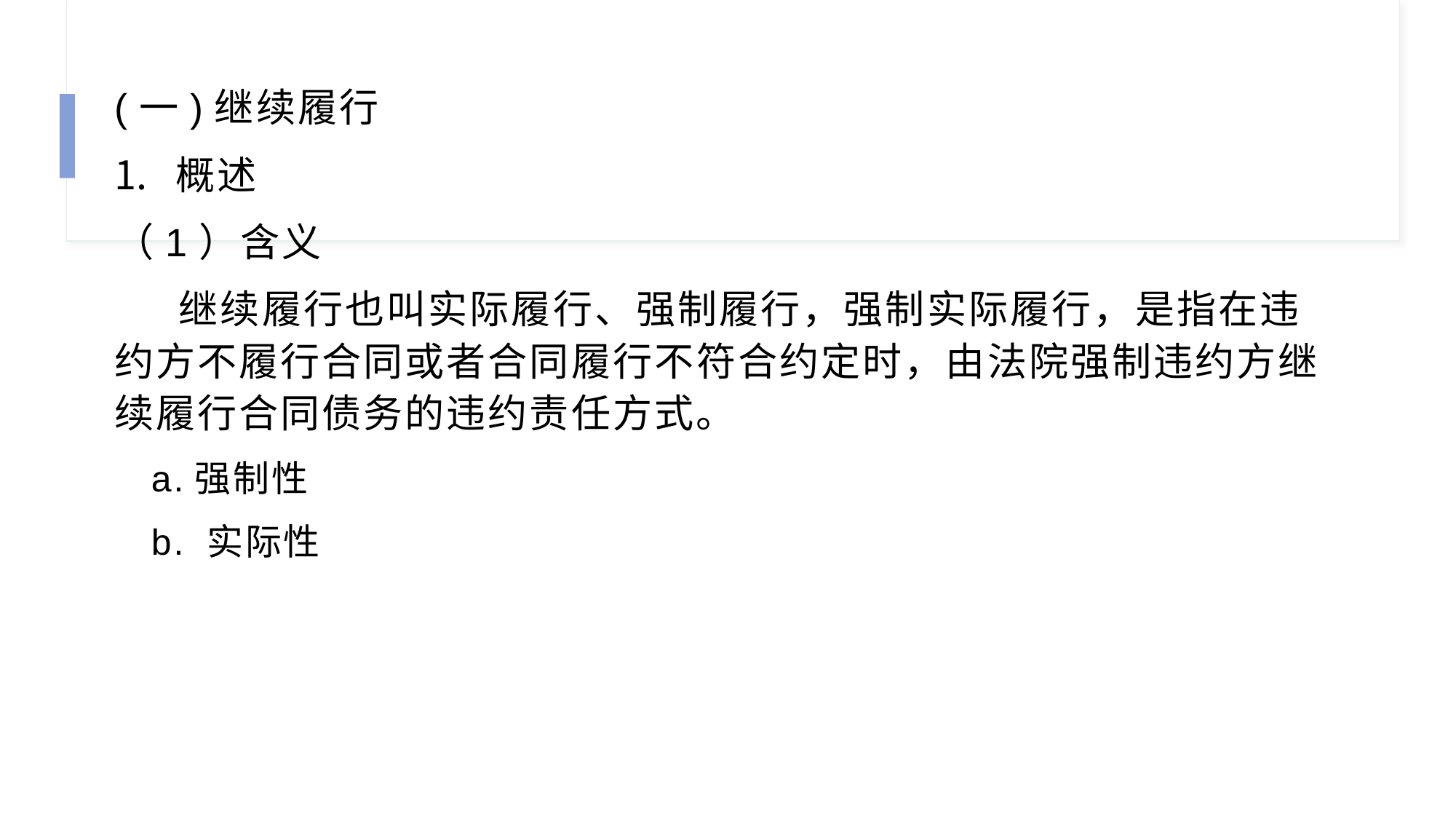

(一)继续履行
概述
（1）含义
     继续履行也叫实际履行、强制履行，强制实际履行，是指在违约方不履行合同或者合同履行不符合约定时，由法院强制违约方继续履行合同债务的违约责任方式。
   a.强制性
   b. 实际性